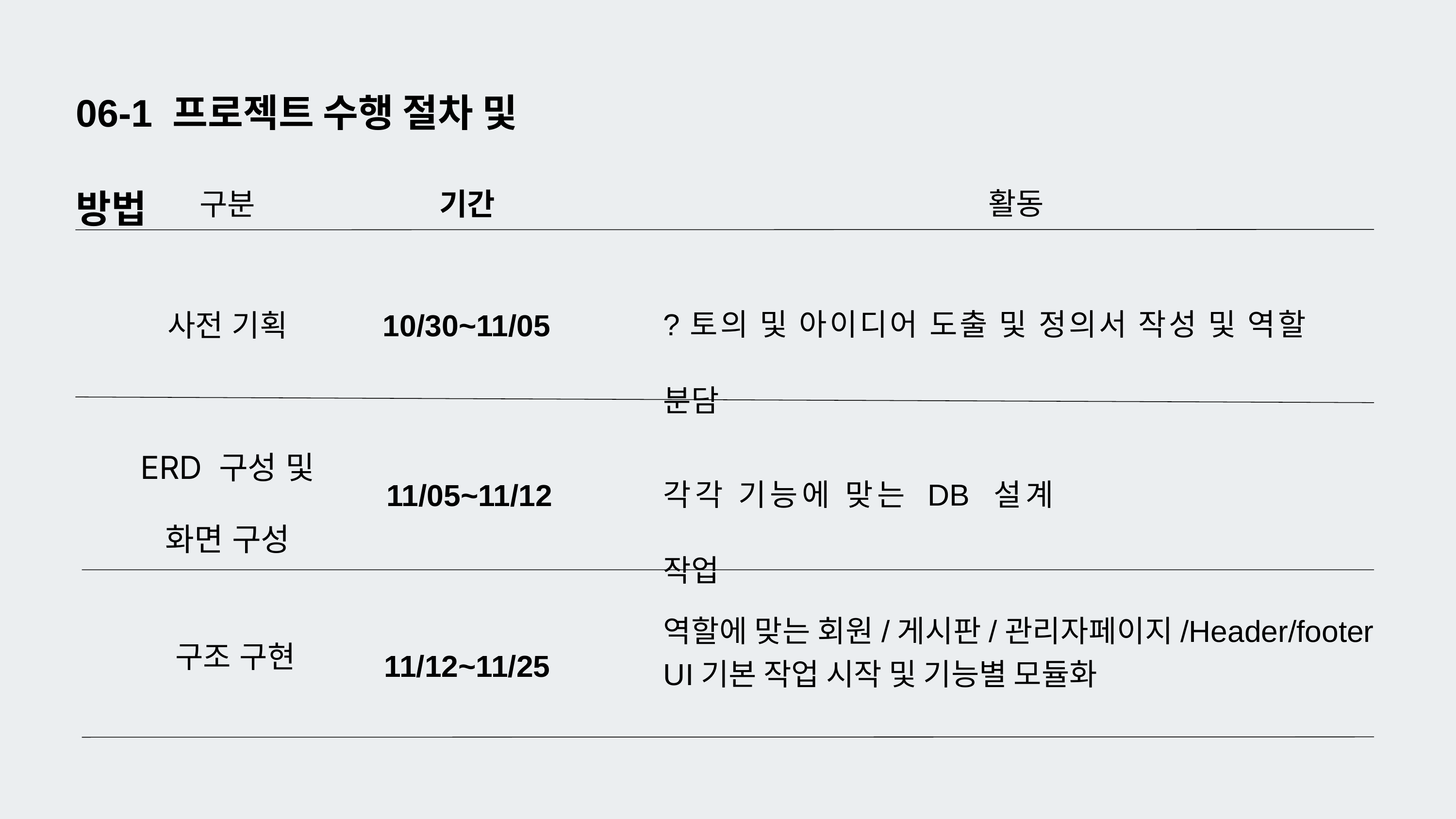

06-1 프로젝트 수행 절차 및 방법
활동
구분
기간

?토의 및 아이디어 도출 및 정의서 작성 및 역할 분담
사전 기획
10/30~11/05

각각 기능에 맞는 DB 설계 작업
11/05~11/12
ERD 구성 및
화면 구성

역할에 맞는 회원/게시판/관리자페이지/Header/footer UI기본 작업 시작 및 기능별 모듈화

11/12~11/25
 구조 구현